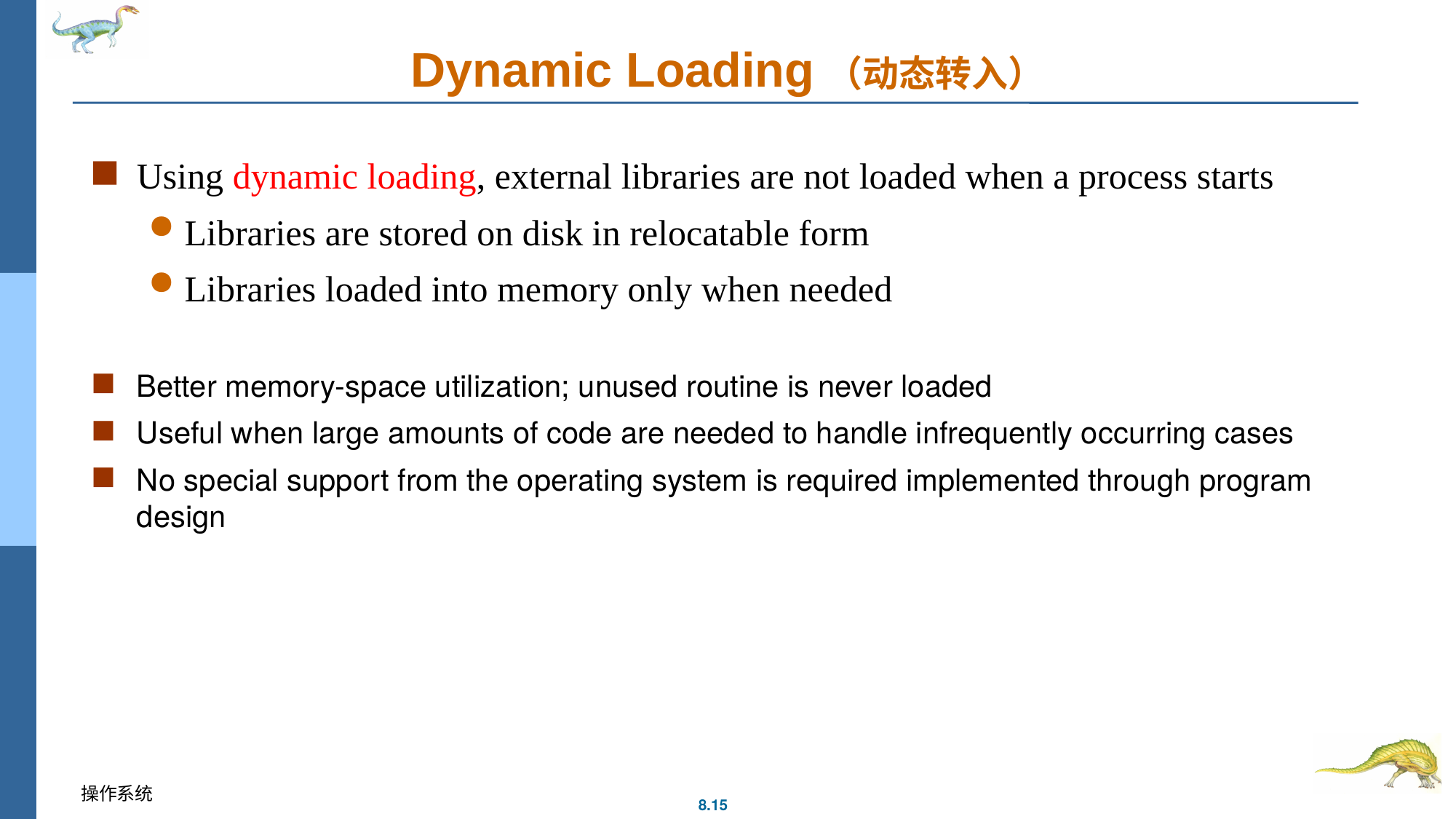

# Dynamic Loading（动态转入）
Using dynamic loading, external libraries are not loaded when a process starts
Libraries are stored on disk in relocatable form
Libraries loaded into memory only when needed

Better memory-space utilization; unused routine is never loaded
Useful when large amounts of code are needed to handle infrequently occurring cases
No special support from the operating system is required implemented through program design